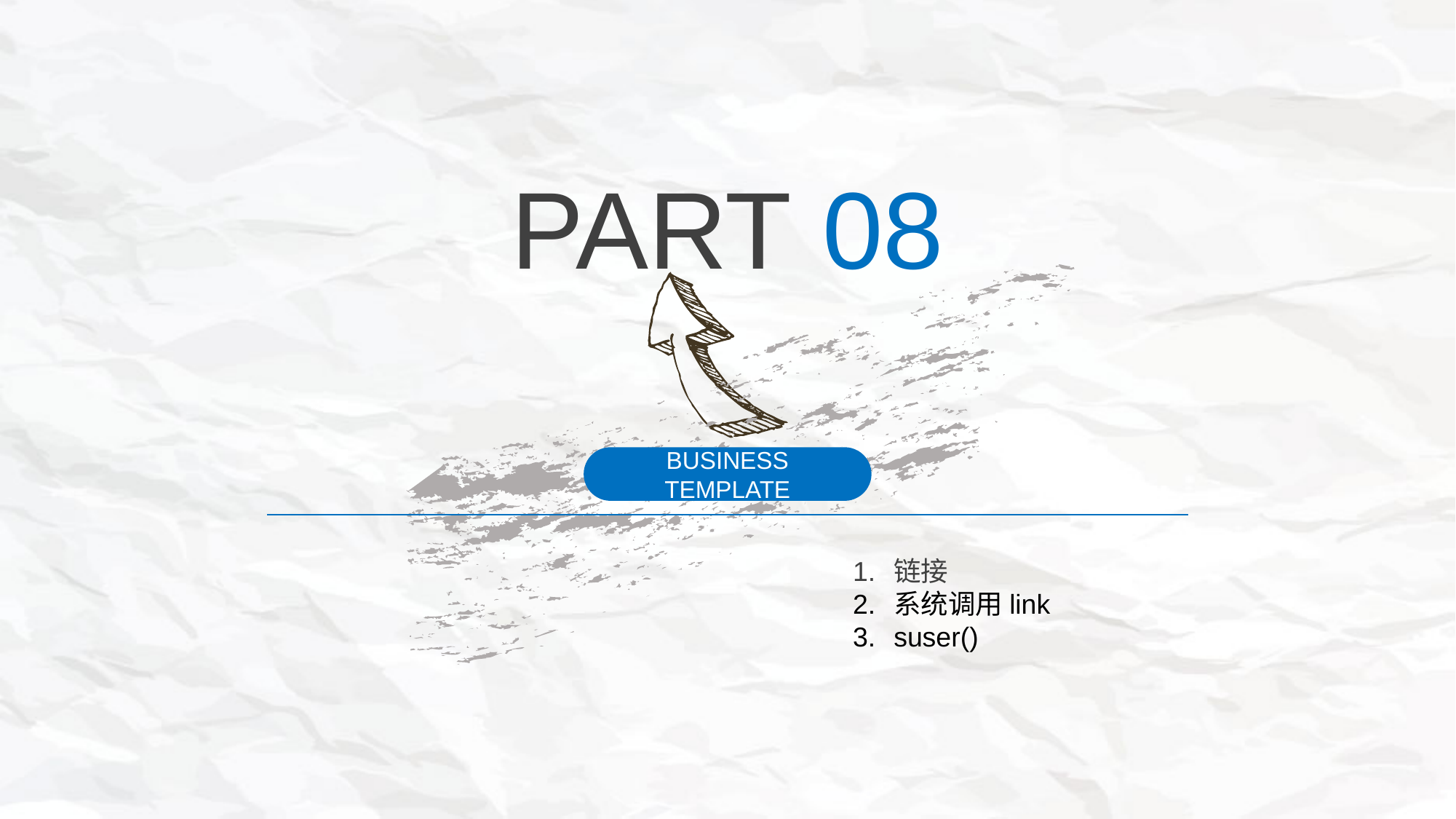

PART 08

BUSINESS TEMPLATE
链接
系统调用link
suser()